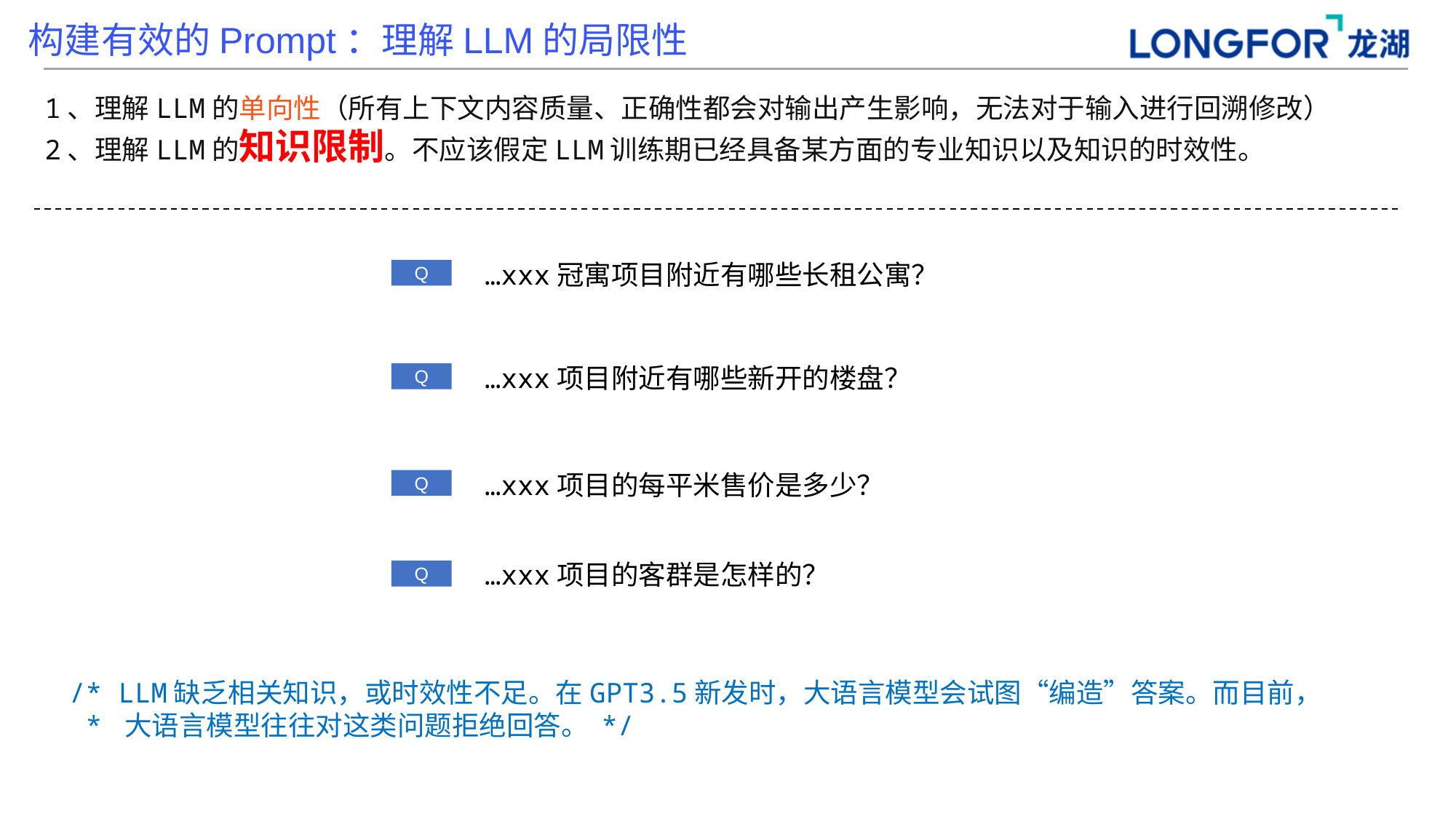

构建有效的Prompt：理解LLM的局限性
1、理解LLM的单向性（所有上下文内容质量、正确性都会对输出产生影响，无法对于输入进行回溯修改）
2、理解LLM的知识限制。不应该假定LLM训练期已经具备某方面的专业知识以及知识的时效性。
…xxx冠寓项目附近有哪些长租公寓？
Q
…xxx项目附近有哪些新开的楼盘？
Q
…xxx项目的每平米售价是多少？
Q
…xxx项目的客群是怎样的？
Q
/* LLM缺乏相关知识，或时效性不足。在GPT3.5新发时，大语言模型会试图“编造”答案。而目前，
 * 大语言模型往往对这类问题拒绝回答。 */